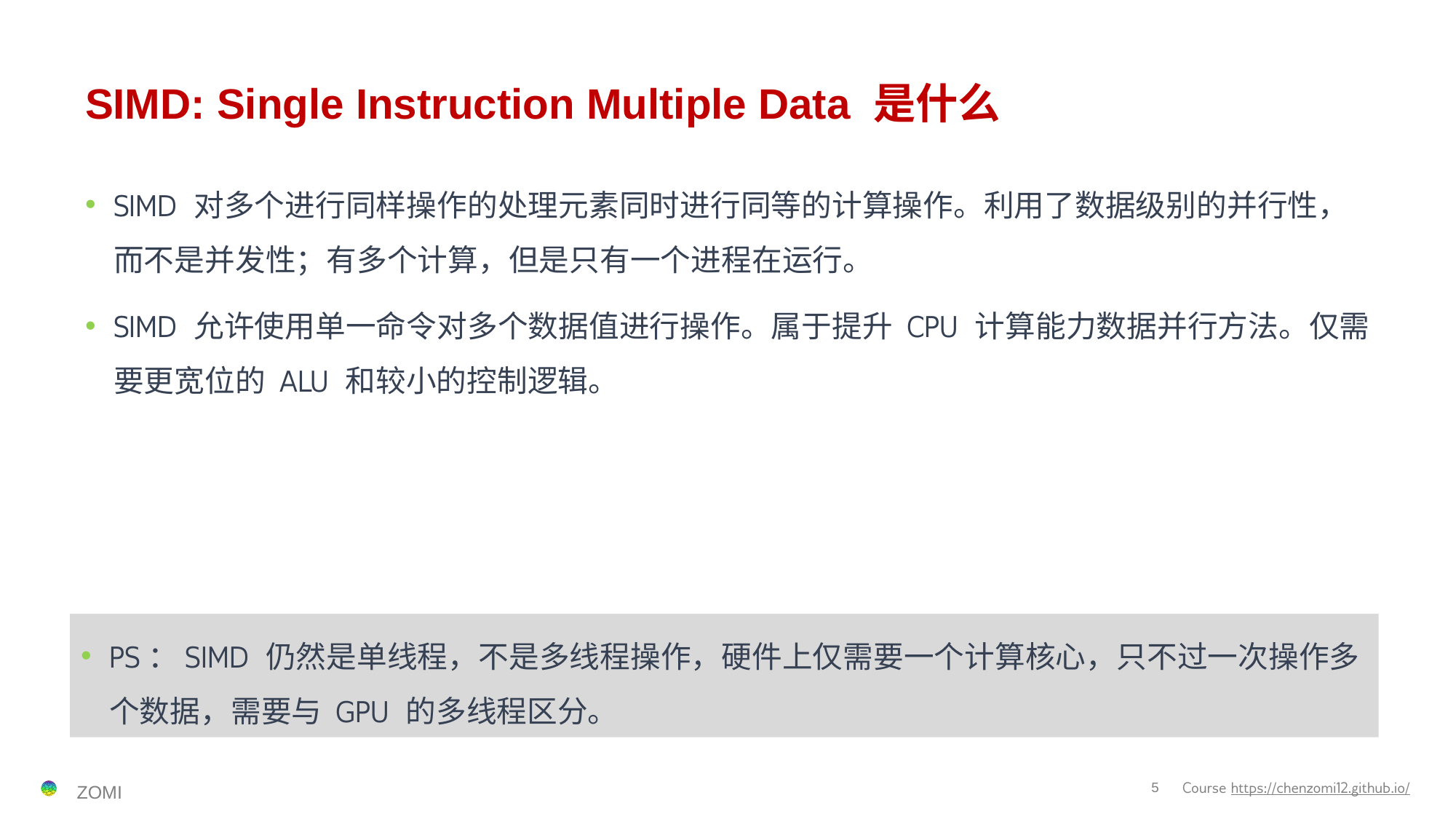

# SIMD: Single Instruction Multiple Data 是什么
SIMD 对多个进行同样操作的处理元素同时进行同等的计算操作。利用了数据级别的并行性，而不是并发性；有多个计算，但是只有一个进程在运行。
SIMD 允许使用单一命令对多个数据值进行操作。属于提升 CPU 计算能力数据并行方法。仅需要更宽位的 ALU 和较小的控制逻辑。
PS：SIMD 仍然是单线程，不是多线程操作，硬件上仅需要一个计算核心，只不过一次操作多个数据，需要与 GPU 的多线程区分。